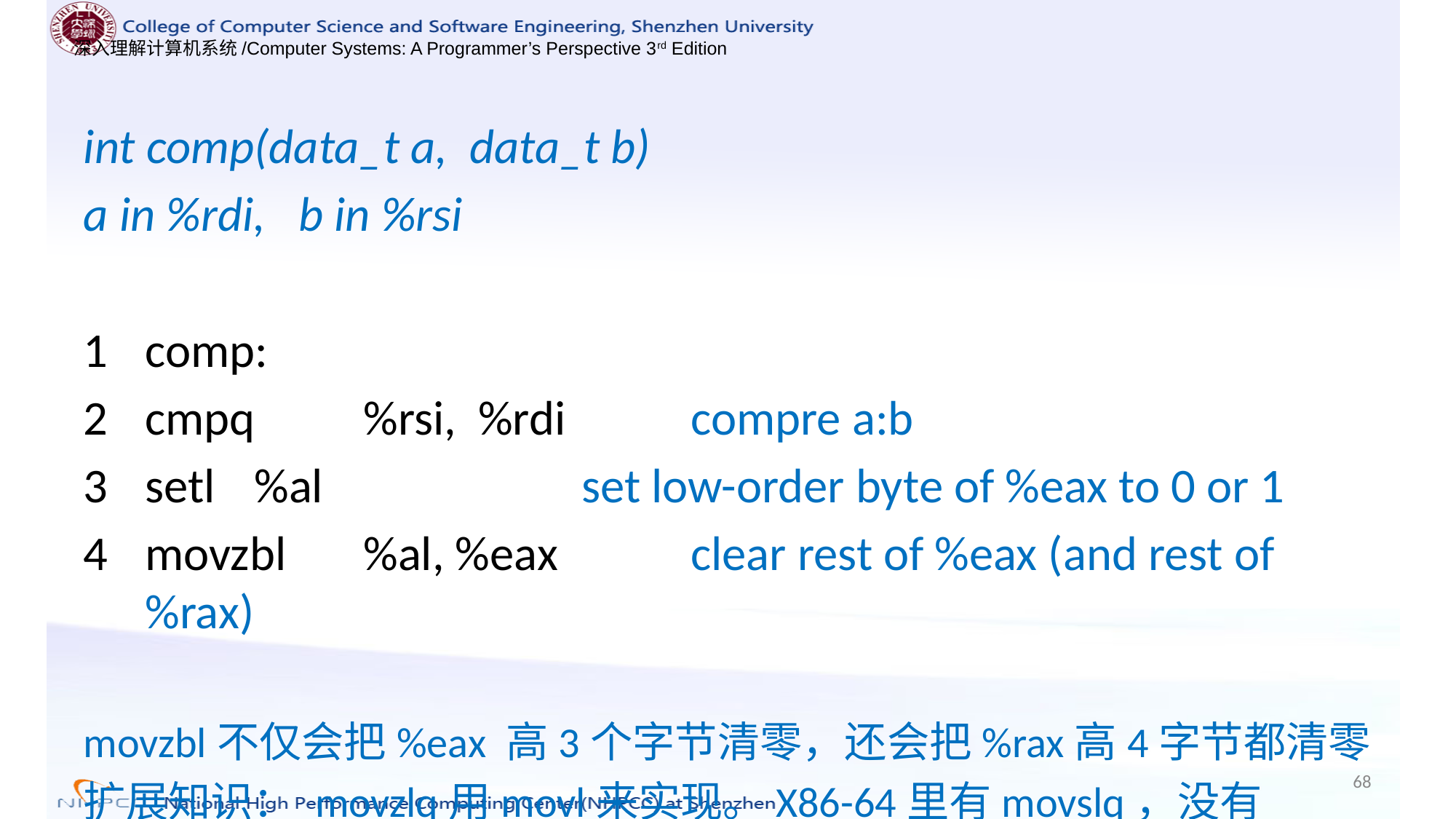

int comp(data_t a,  data_t b)
a in %rdi,   b in %rsi

comp:
cmpq	%rsi,  %rdi          	compre a:b
setl	%al			set low-order byte of %eax to 0 or 1
movzbl	%al, %eax		clear rest of %eax (and rest of %rax)

movzbl不仅会把%eax 高3个字节清零，还会把%rax高4字节都清零
扩展知识： movzlq用movl来实现。X86-64里有movslq，没有movzlq
68